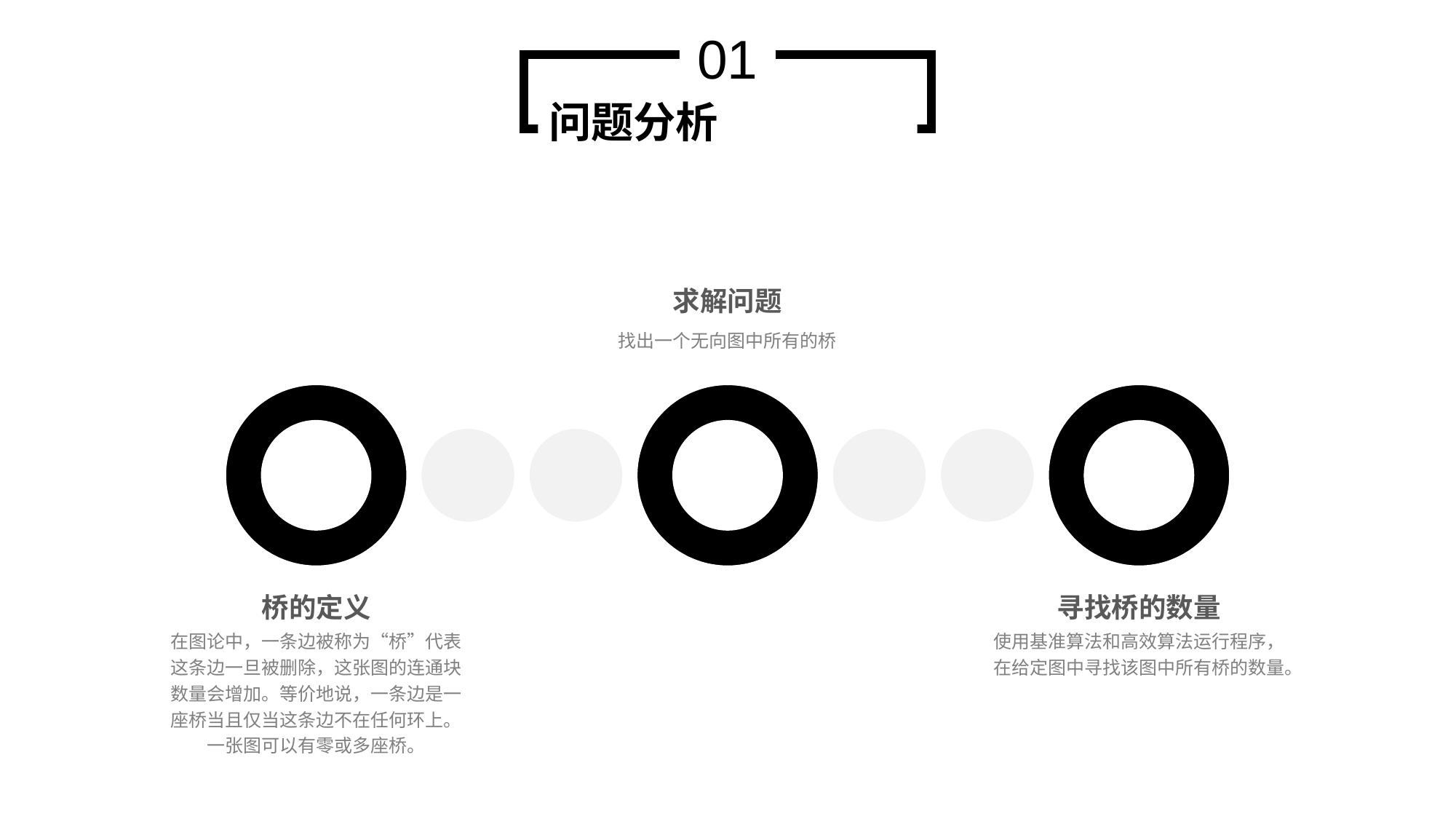

01

问题分析
求解问题
找出一个无向图中所有的桥

桥的定义
在图论中，一条边被称为“桥”代表这条边一旦被删除，这张图的连通块数量会增加。等价地说，一条边是一座桥当且仅当这条边不在任何环上。一张图可以有零或多座桥。
寻找桥的数量
使用基准算法和高效算法运行程序，在给定图中寻找该图中所有桥的数量。